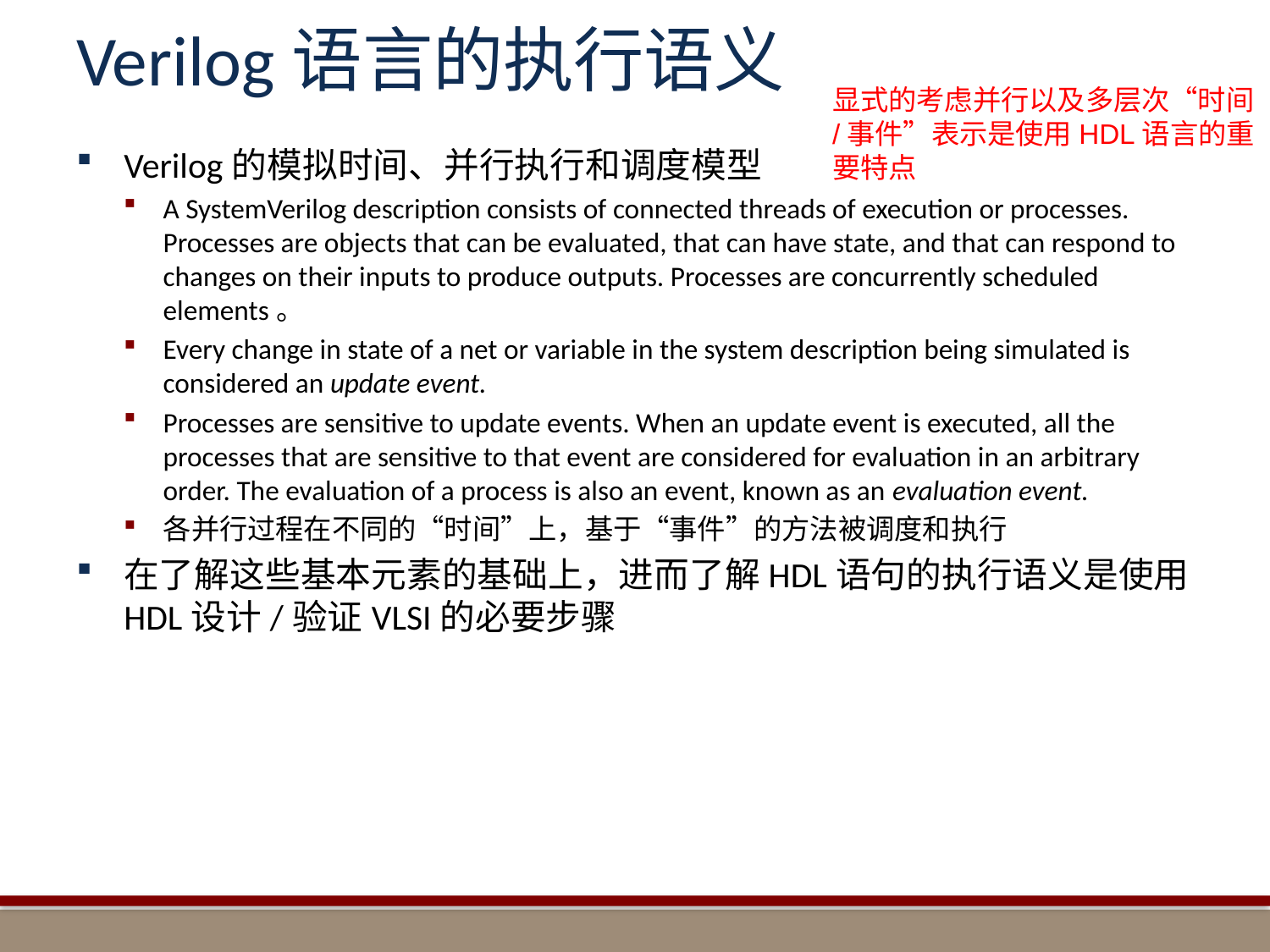

# Verilog语言的执行语义
显式的考虑并行以及多层次“时间/事件”表示是使用HDL语言的重要特点
Verilog的模拟时间、并行执行和调度模型
A SystemVerilog description consists of connected threads of execution or processes. Processes are objects that can be evaluated, that can have state, and that can respond to changes on their inputs to produce outputs. Processes are concurrently scheduled elements。
Every change in state of a net or variable in the system description being simulated is considered an update event.
Processes are sensitive to update events. When an update event is executed, all the processes that are sensitive to that event are considered for evaluation in an arbitrary order. The evaluation of a process is also an event, known as an evaluation event.
各并行过程在不同的“时间”上，基于“事件”的方法被调度和执行
在了解这些基本元素的基础上，进而了解HDL语句的执行语义是使用HDL设计/验证VLSI的必要步骤